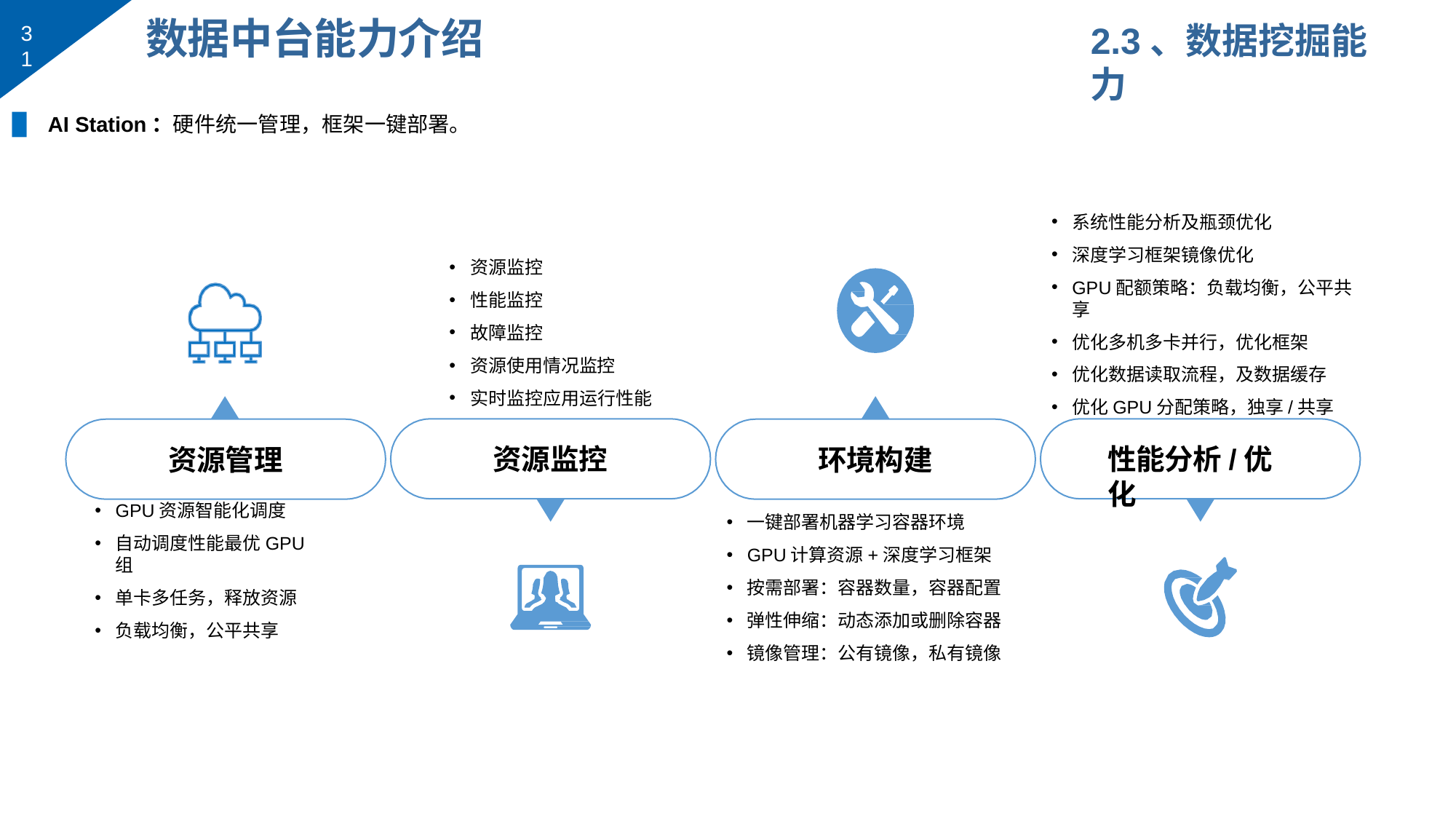

# 数据中台能力介绍
2.3、数据挖掘能力
31
▉	AI Station：硬件统一管理，框架一键部署。
系统性能分析及瓶颈优化
深度学习框架镜像优化
GPU配额策略：负载均衡，公平共享
优化多机多卡并行，优化框架
优化数据读取流程，及数据缓存
优化GPU分配策略，独享/共享
资源监控
性能监控
故障监控
资源使用情况监控
实时监控应用运行性能

资源监控
性能分析/优化
资源管理

GPU资源智能化调度
自动调度性能最优GPU组
单卡多任务，释放资源
负载均衡，公平共享
环境构建
一键部署机器学习容器环境
GPU计算资源+深度学习框架
按需部署：容器数量，容器配置
弹性伸缩：动态添加或删除容器
镜像管理：公有镜像，私有镜像